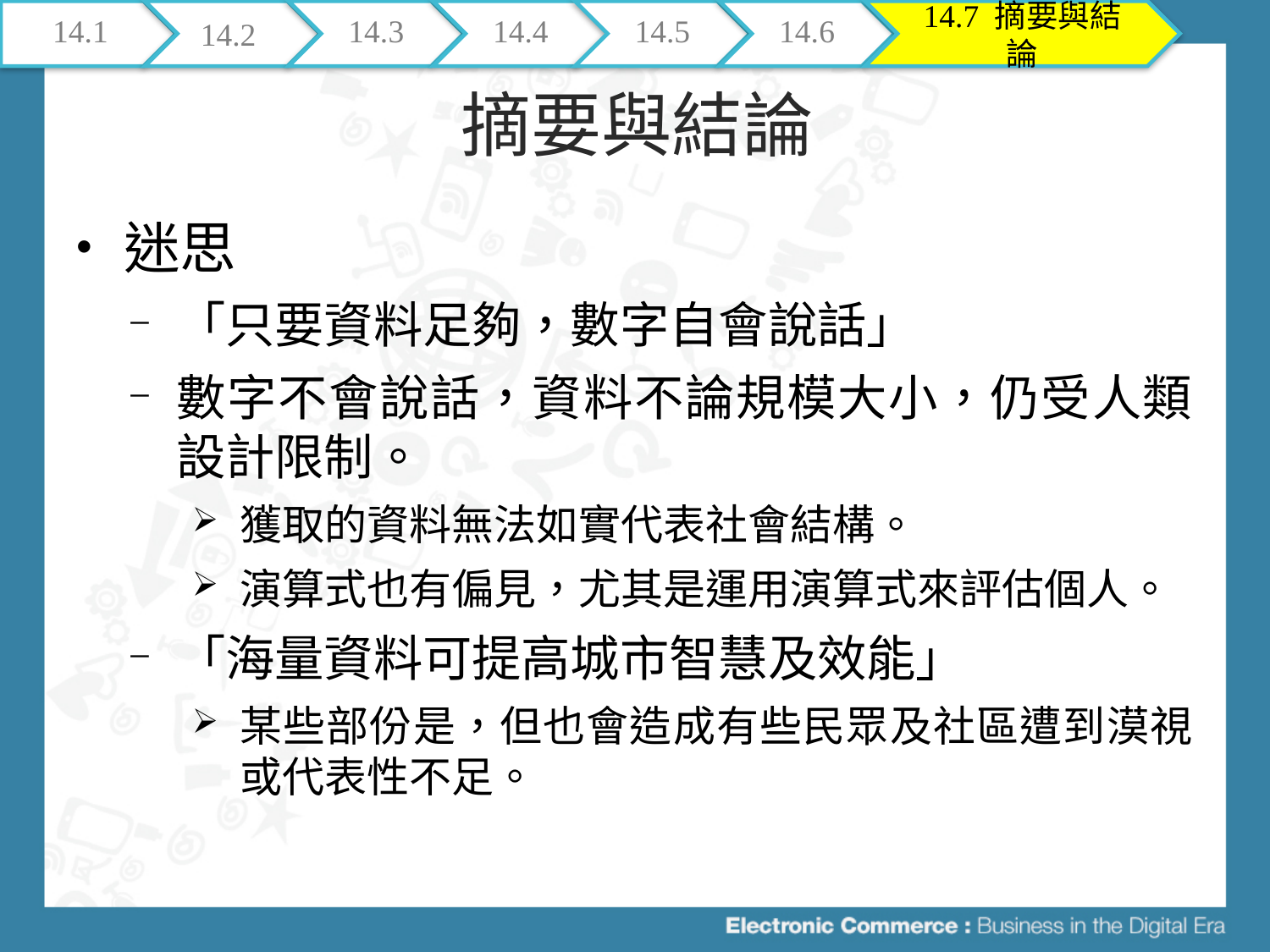

14.1
14.2
14.3
14.4
14.5
14.6
14.7 摘要與結論
# 摘要與結論
迷思
「只要資料足夠，數字自會說話」
數字不會說話，資料不論規模大小，仍受人類設計限制。
獲取的資料無法如實代表社會結構。
演算式也有偏見，尤其是運用演算式來評估個人。
「海量資料可提高城市智慧及效能」
某些部份是，但也會造成有些民眾及社區遭到漠視或代表性不足。